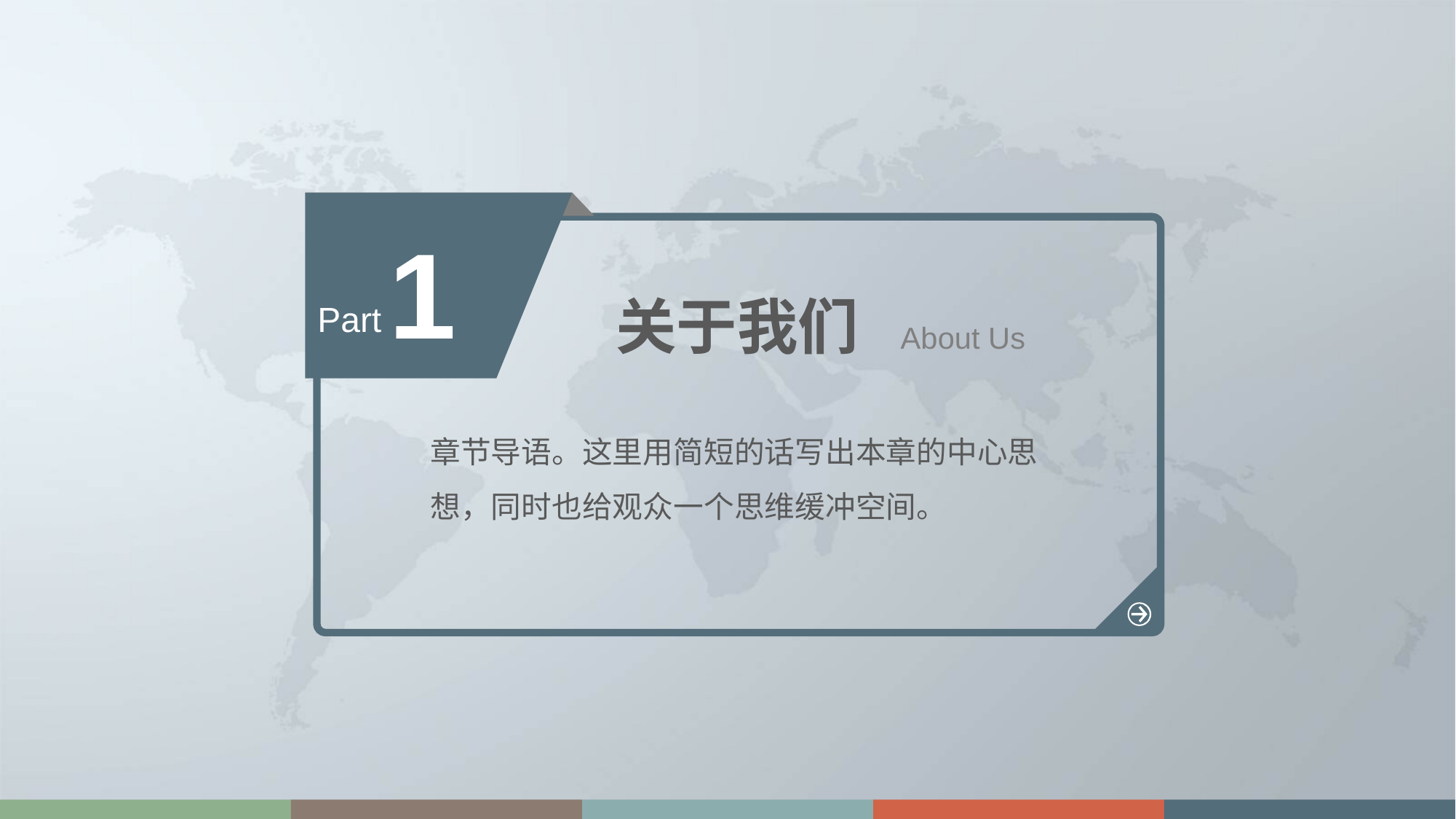

1

关于我们  About Us
Part
章节导语。这里用简短的话写出本章的中心思想，同时也给观众一个思维缓冲空间。